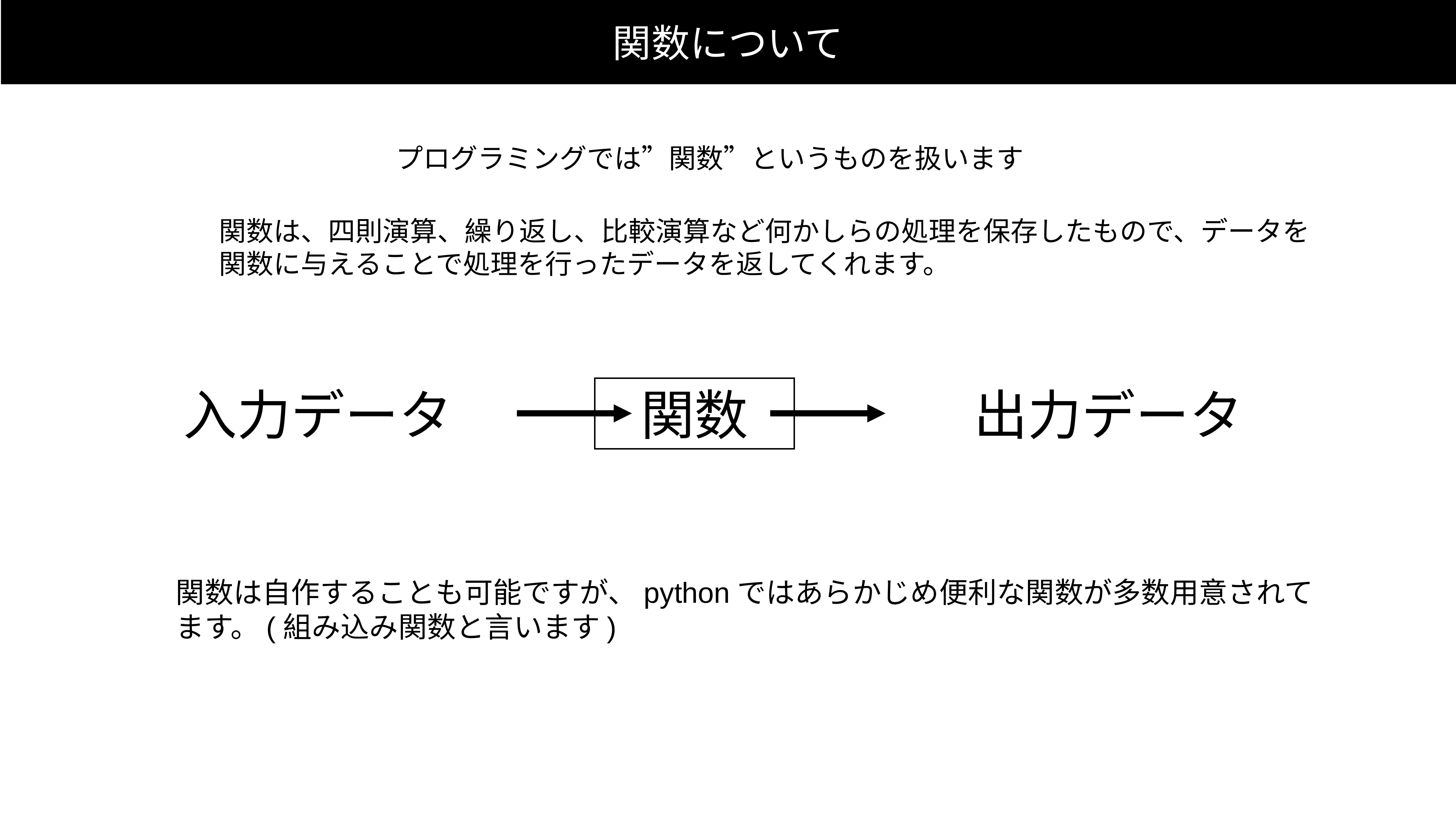

関数について
プログラミングでは”関数”というものを扱います
関数は、四則演算、繰り返し、比較演算など何かしらの処理を保存したもので、データを
関数に与えることで処理を行ったデータを返してくれます。
関数
入力データ
出力データ

関数は自作することも可能ですが、pythonではあらかじめ便利な関数が多数用意されて
ます。(組み込み関数と言います)